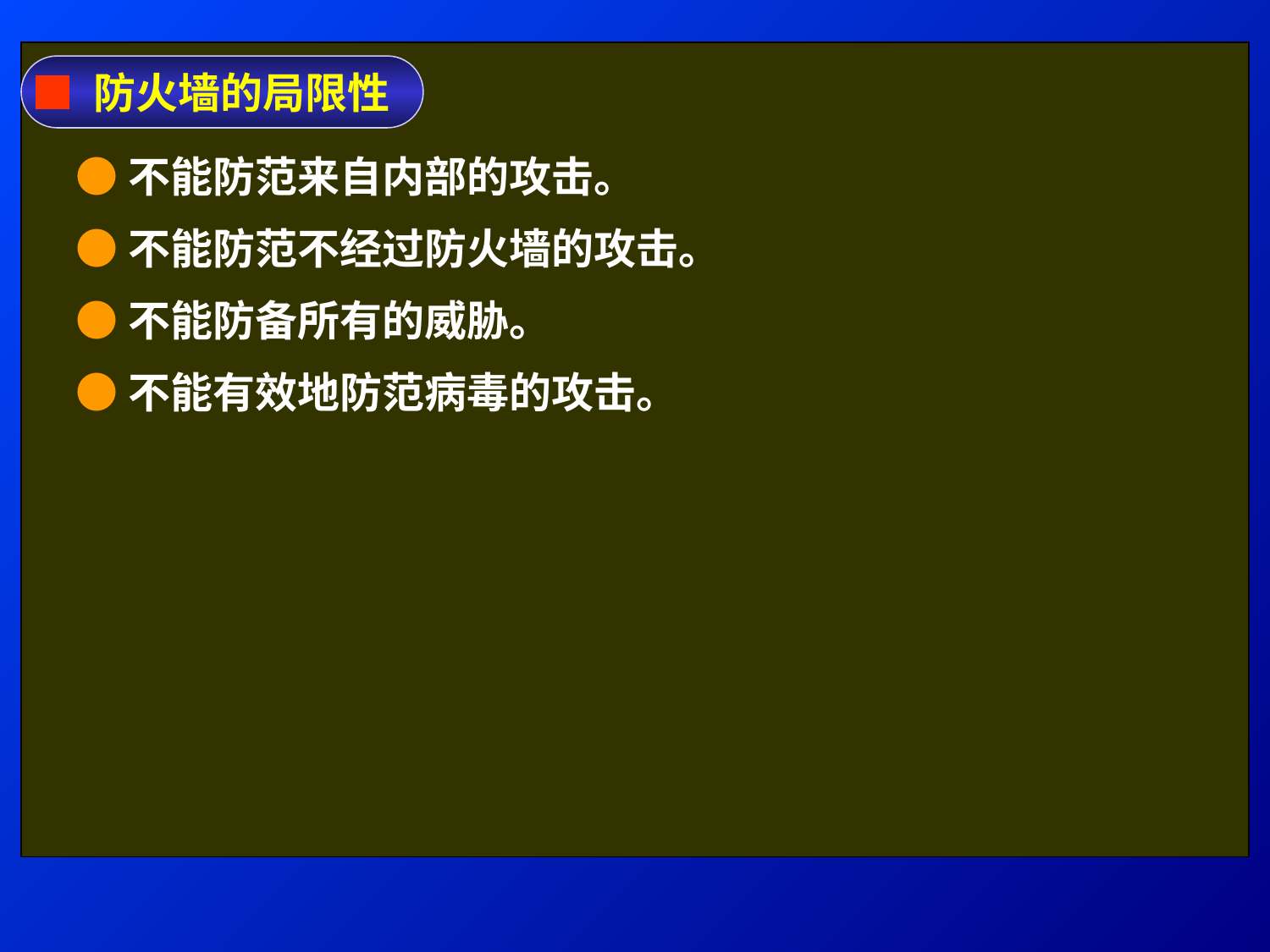

■ 防火墙的局限性

●不能防范来自内部的攻击。
●不能防范不经过防火墙的攻击。
●不能防备所有的威胁。
●不能有效地防范病毒的攻击。